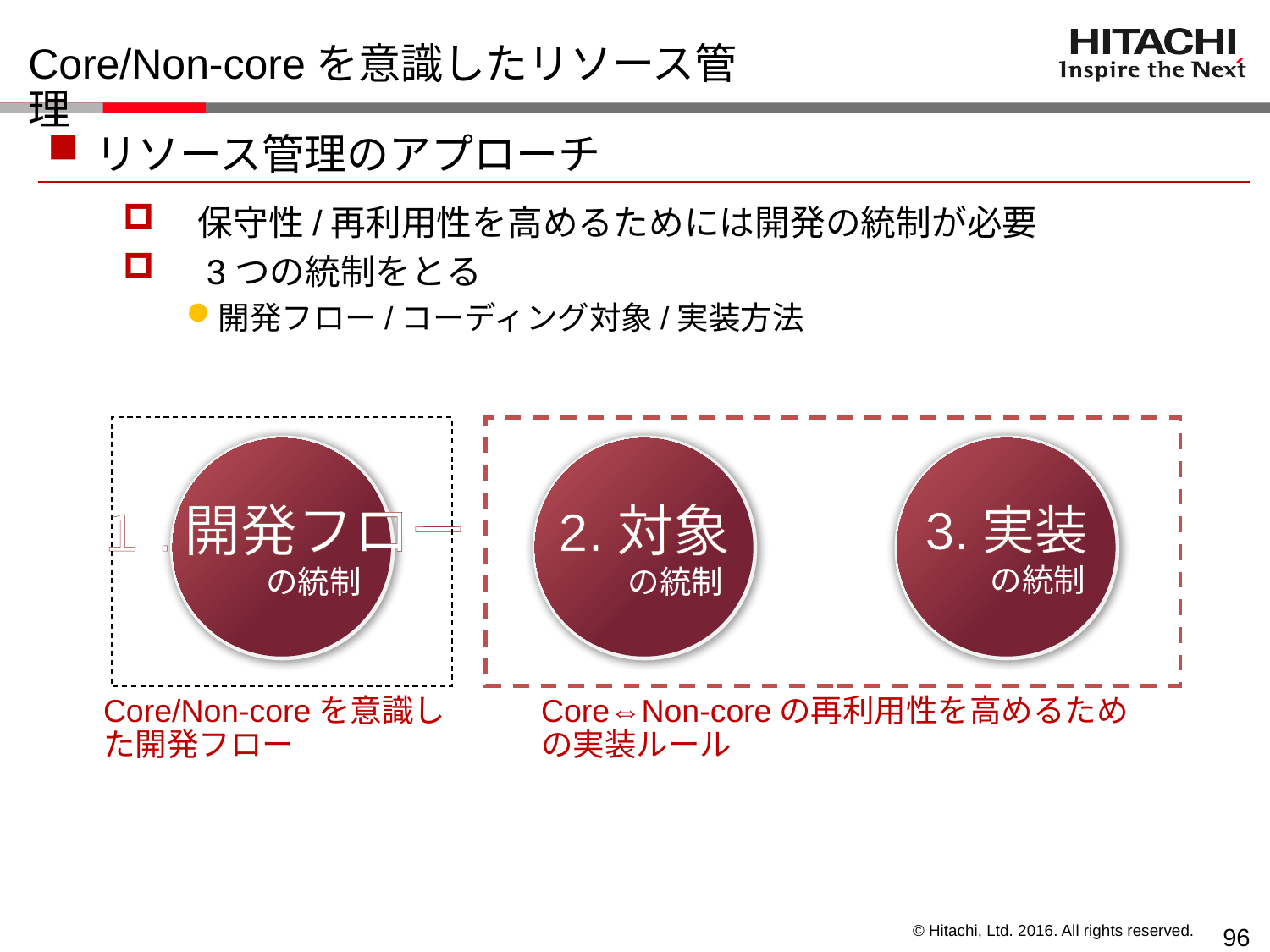

# Core/Non-coreを意識したリソース管理
リソース管理のアプローチ
　保守性/再利用性を高めるためには開発の統制が必要
　3つの統制をとる
開発フロー/コーディング対象/実装方法

１.開発フロー
　　の統制

2.対象
　　の統制

3.実装
　　の統制
Core/Non-coreを意識した開発フロー
Core⇔Non-coreの再利用性を高めるための実装ルール
96